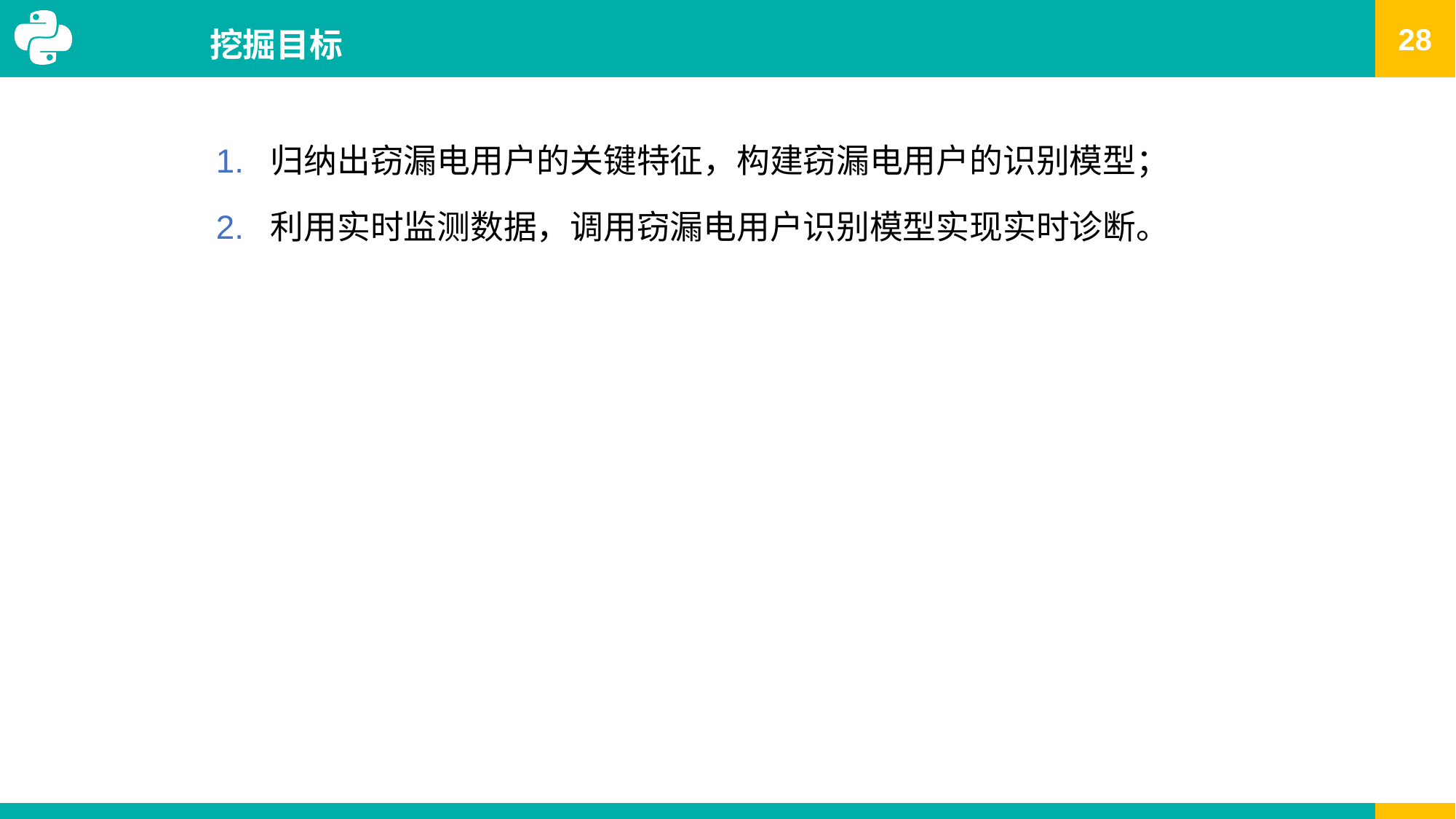

# 挖掘目标

归纳出窃漏电用户的关键特征，构建窃漏电用户的识别模型；
利用实时监测数据，调用窃漏电用户识别模型实现实时诊断。